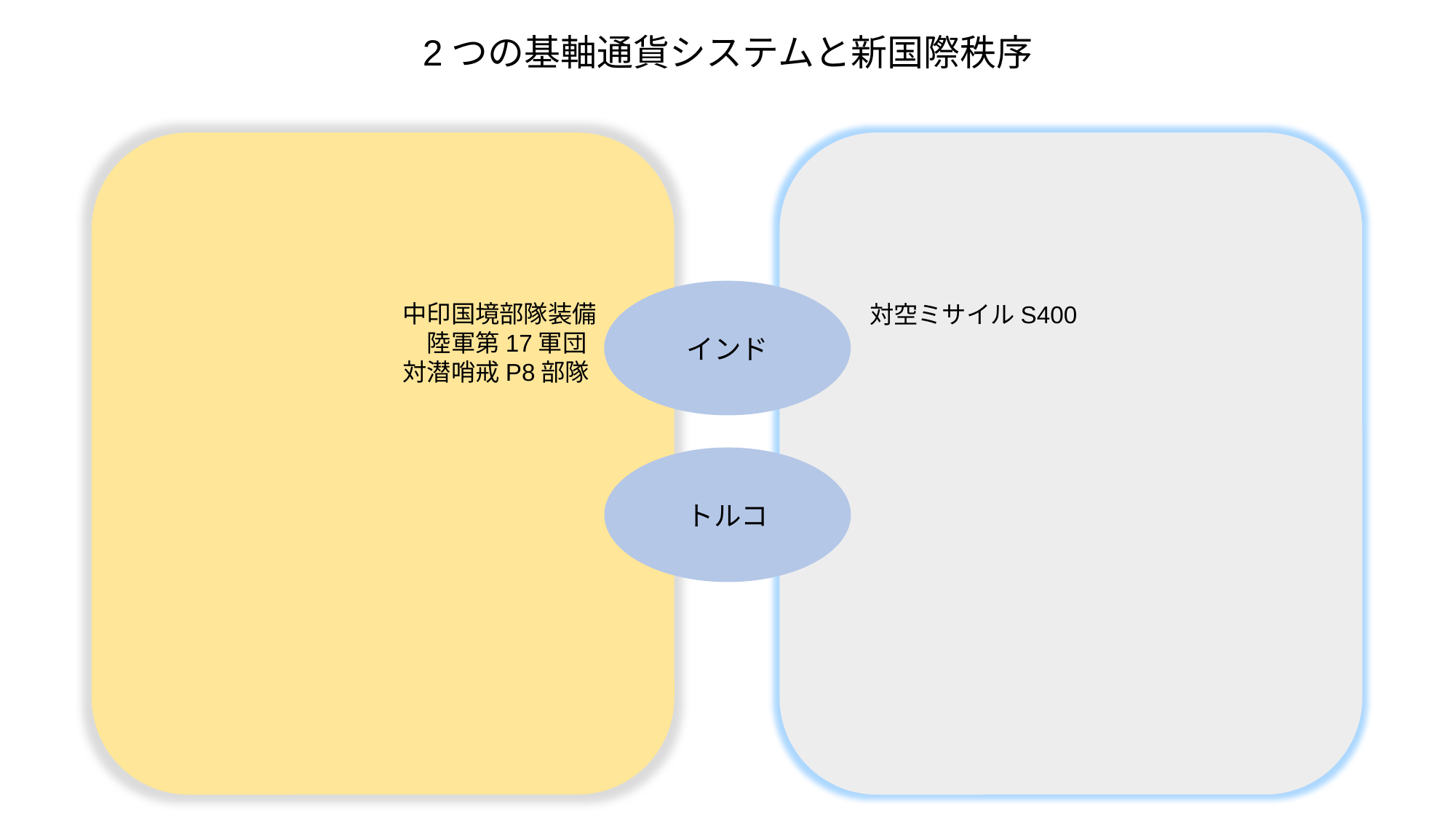

2つの基軸通貨システムと新国際秩序

インド
中印国境部隊装備
　陸軍第17軍団
対潜哨戒P8部隊
対空ミサイルS400

トルコ